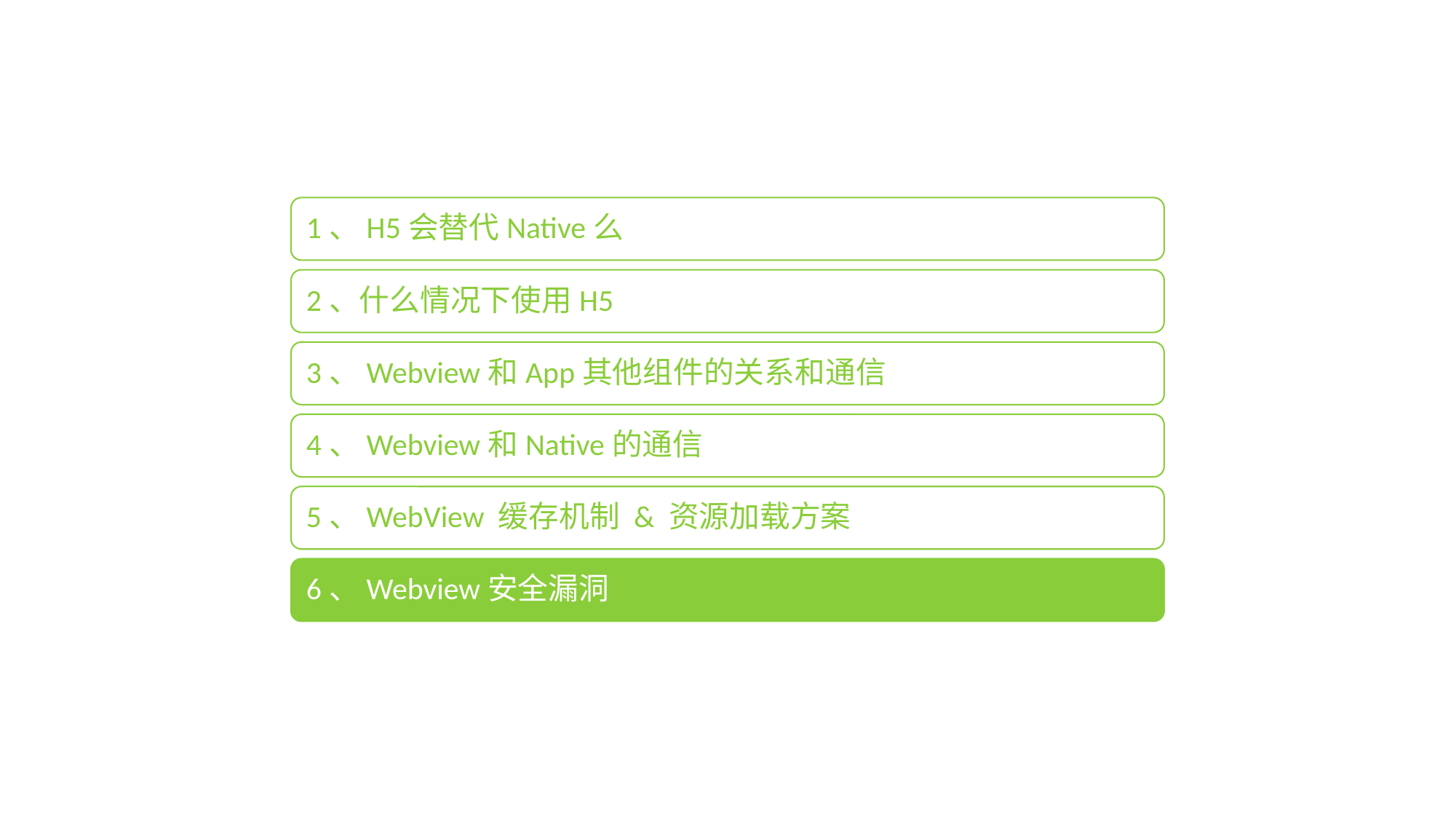

1、H5会替代Native么
2、什么情况下使用H5
3、Webview和App其他组件的关系和通信
4、Webview和Native的通信
5、WebView 缓存机制 & 资源加载方案
6、Webview安全漏洞